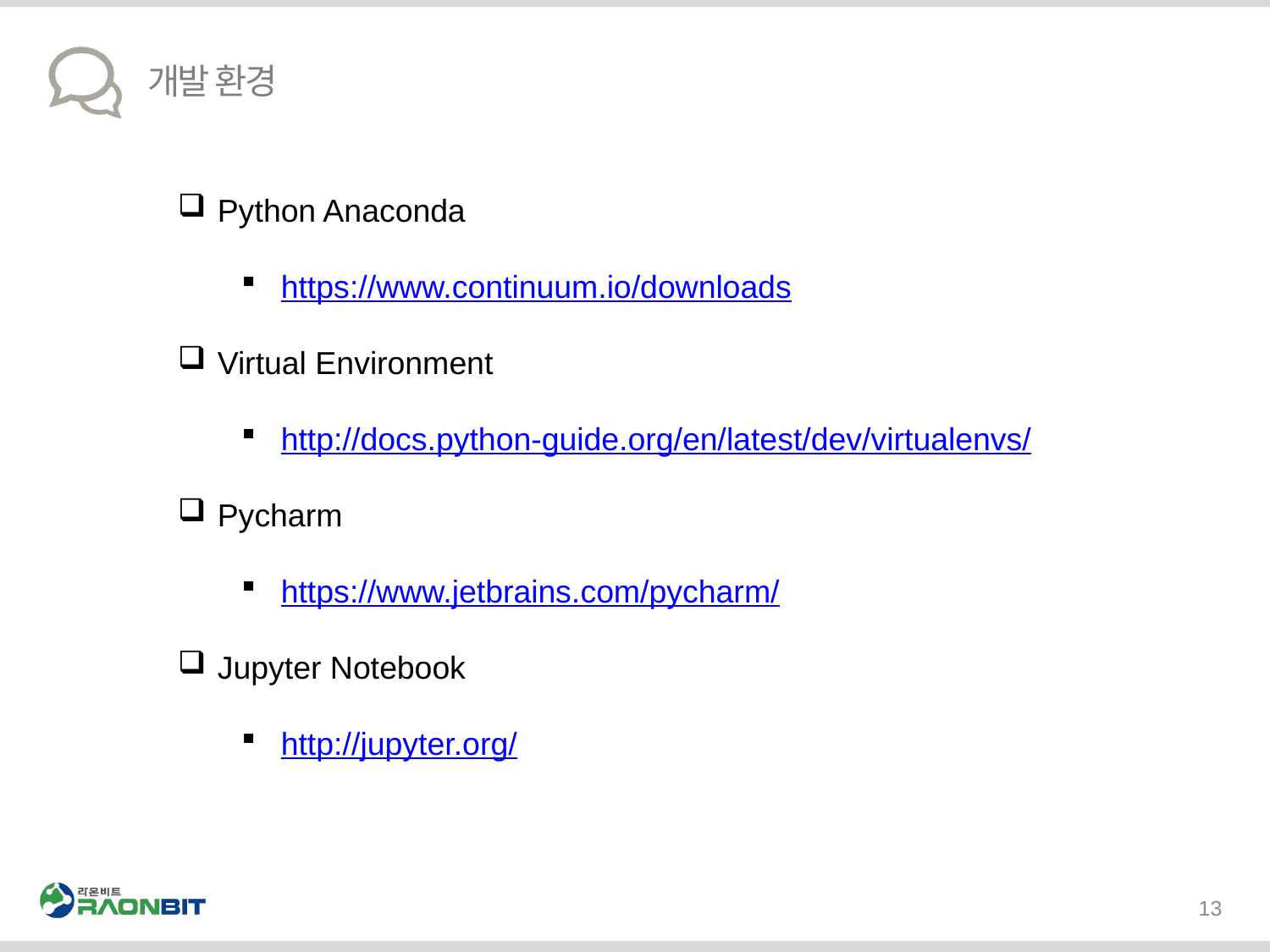

# 개발 환경
Python Anaconda
https://www.continuum.io/downloads
Virtual Environment
http://docs.python-guide.org/en/latest/dev/virtualenvs/
Pycharm
https://www.jetbrains.com/pycharm/
Jupyter Notebook
http://jupyter.org/
13